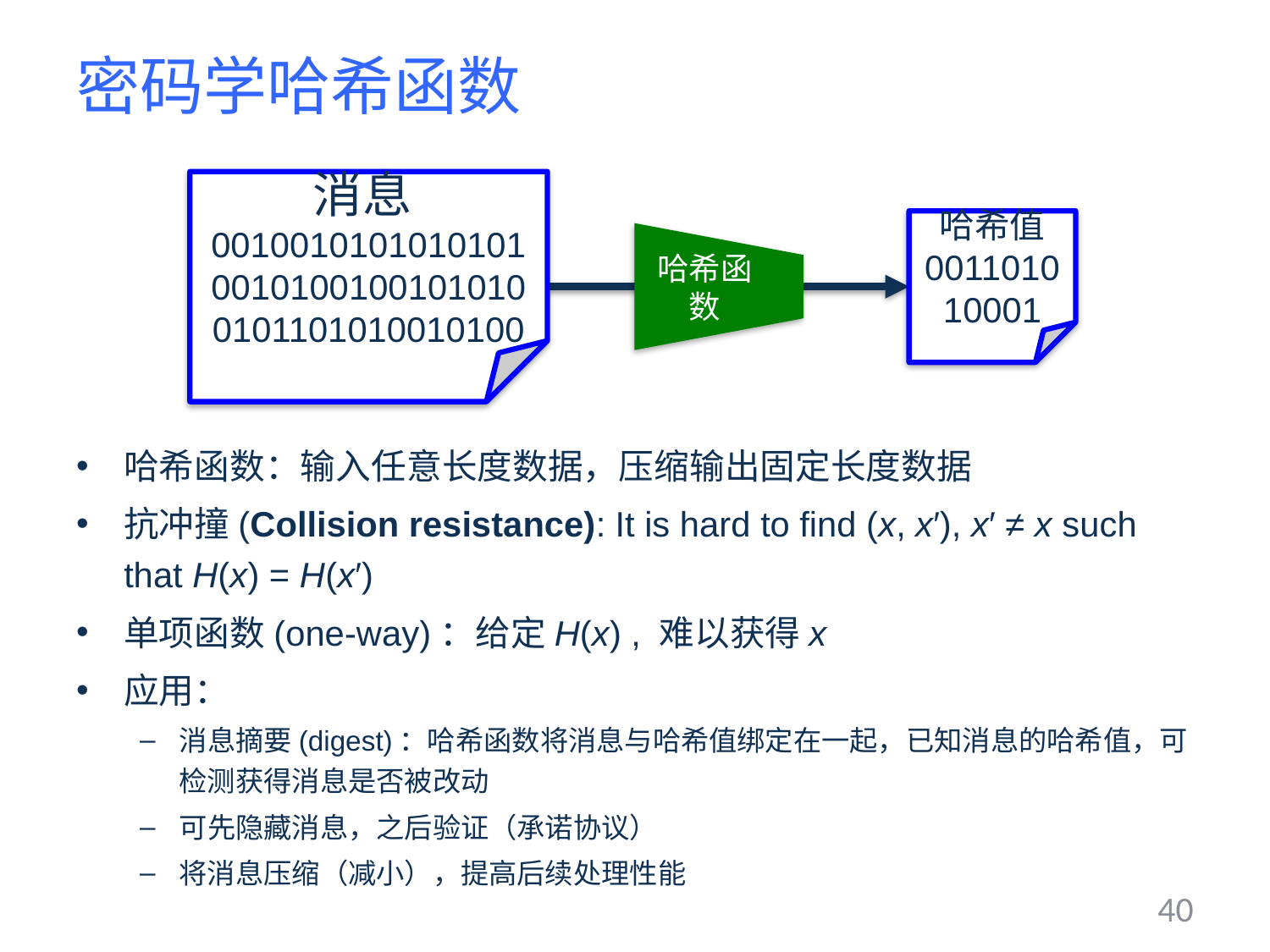

# 密码学哈希函数
消息001001010101010100101001001010100101101010010100
哈希函数
哈希值
001101010001
哈希函数：输入任意长度数据，压缩输出固定长度数据
抗冲撞(Collision resistance): It is hard to find (x, x′), x′ ≠ x such that H(x) = H(x′)
单项函数(one-way)：给定H(x) , 难以获得x
应用：
消息摘要(digest)：哈希函数将消息与哈希值绑定在一起，已知消息的哈希值，可检测获得消息是否被改动
可先隐藏消息，之后验证（承诺协议）
将消息压缩（减小），提高后续处理性能
40